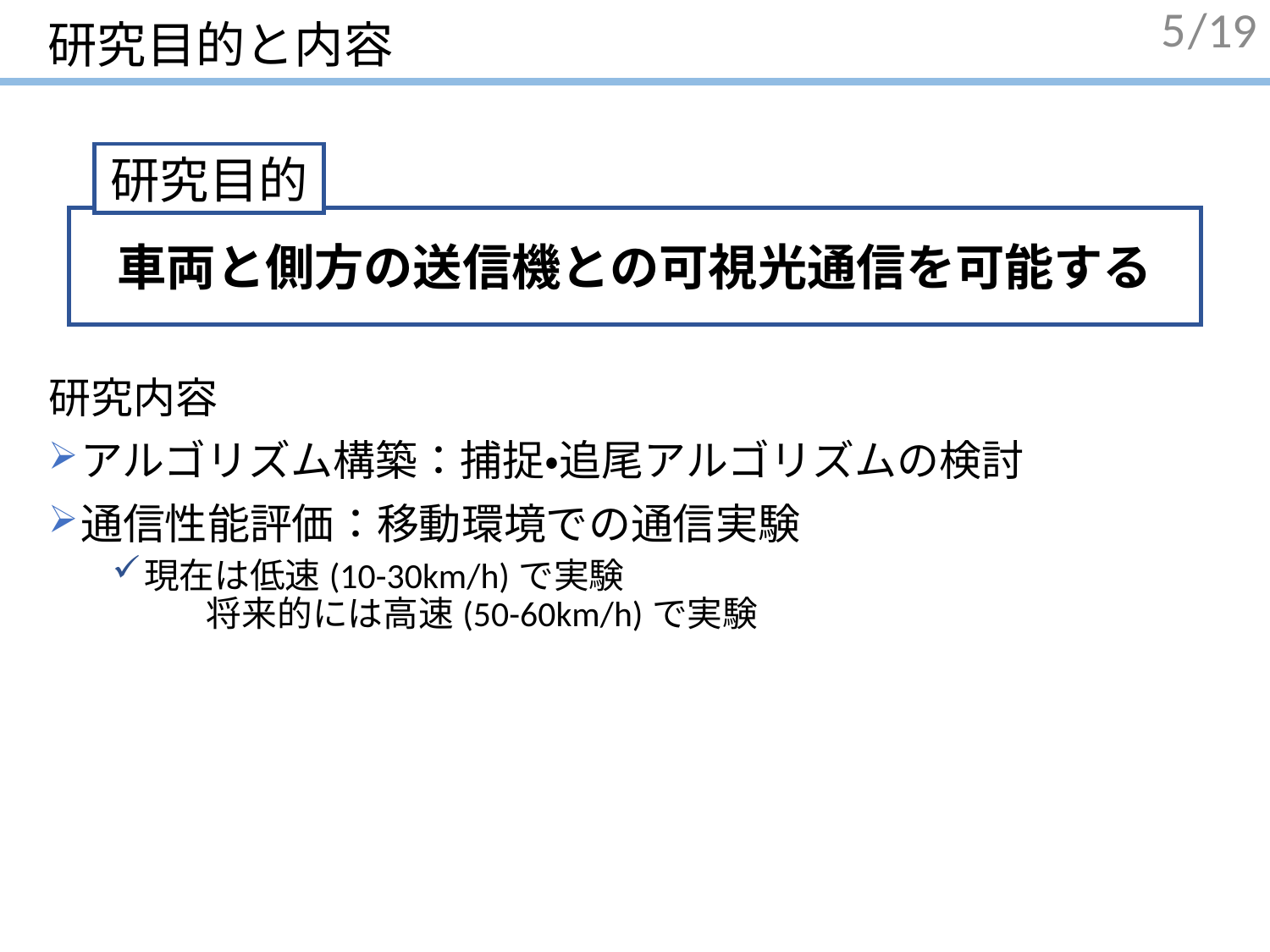

# 研究目的と内容
5

研究内容
アルゴリズム構築：捕捉・追尾アルゴリズムの検討
通信性能評価：移動環境での通信実験
現在は低速(10-30km/h)で実験                                              　　　　　　            将来的には高速(50-60km/h)で実験
研究目的
車両と側方の送信機との可視光通信を可能する